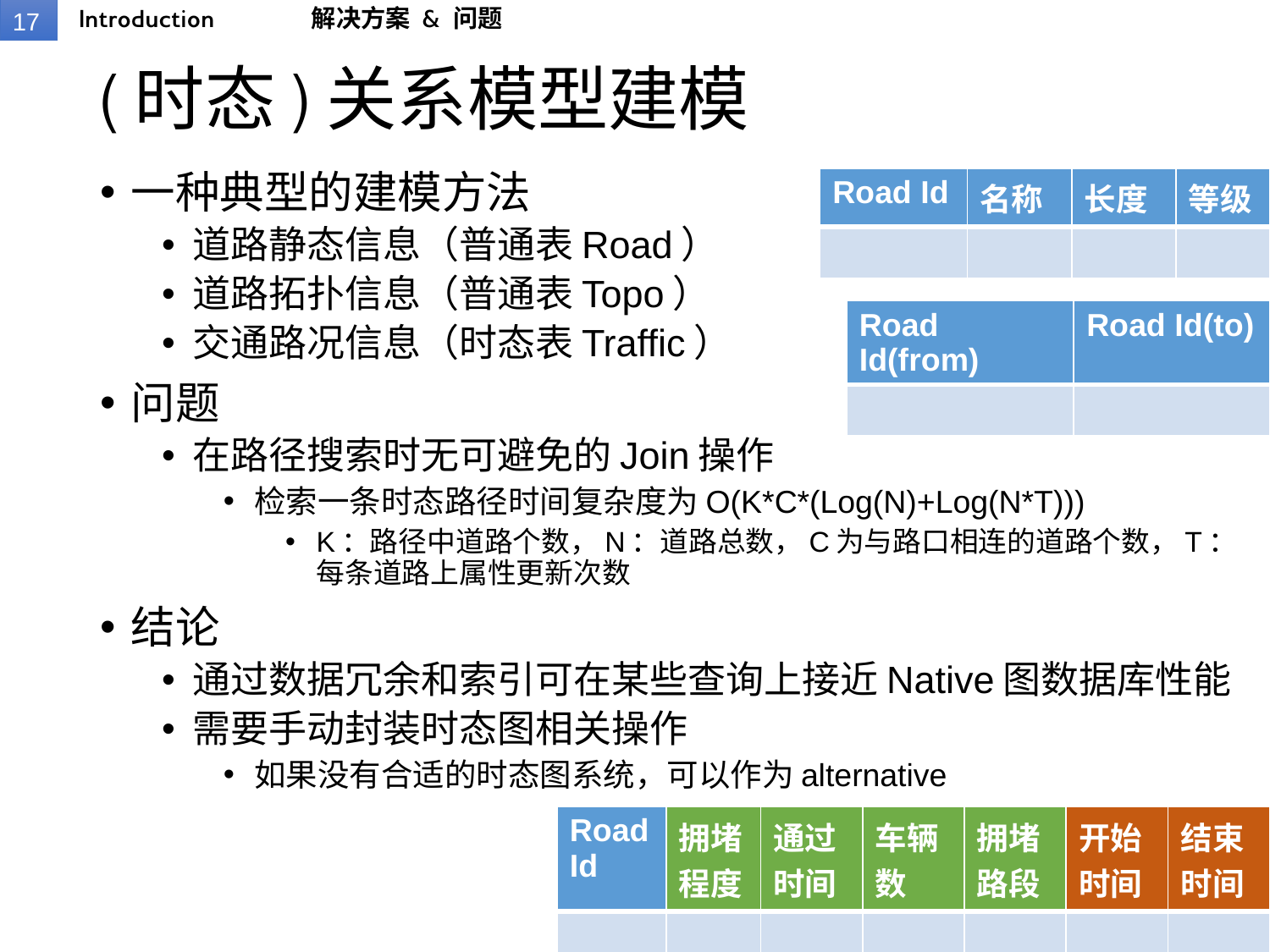

Introduction
解决方案 & 问题
# (时态)关系模型建模
一种典型的建模方法
道路静态信息（普通表Road）
道路拓扑信息（普通表Topo）
交通路况信息（时态表Traffic）
问题
在路径搜索时无可避免的Join操作
检索一条时态路径时间复杂度为O(K*C*(Log(N)+Log(N*T)))
K：路径中道路个数，N：道路总数，C为与路口相连的道路个数，T：每条道路上属性更新次数
结论
通过数据冗余和索引可在某些查询上接近Native图数据库性能
需要手动封装时态图相关操作
如果没有合适的时态图系统，可以作为alternative
| Road Id | 名称 | 长度 | 等级 |
| --- | --- | --- | --- |
|  |  |  |  |
| Road Id(from) | Road Id(to) |
| --- | --- |
|  |  |
| Road Id | 拥堵程度 | 通过时间 | 车辆数 | 拥堵路段 | 开始时间 | 结束时间 |
| --- | --- | --- | --- | --- | --- | --- |
|  |  |  |  |  |  |  |
17